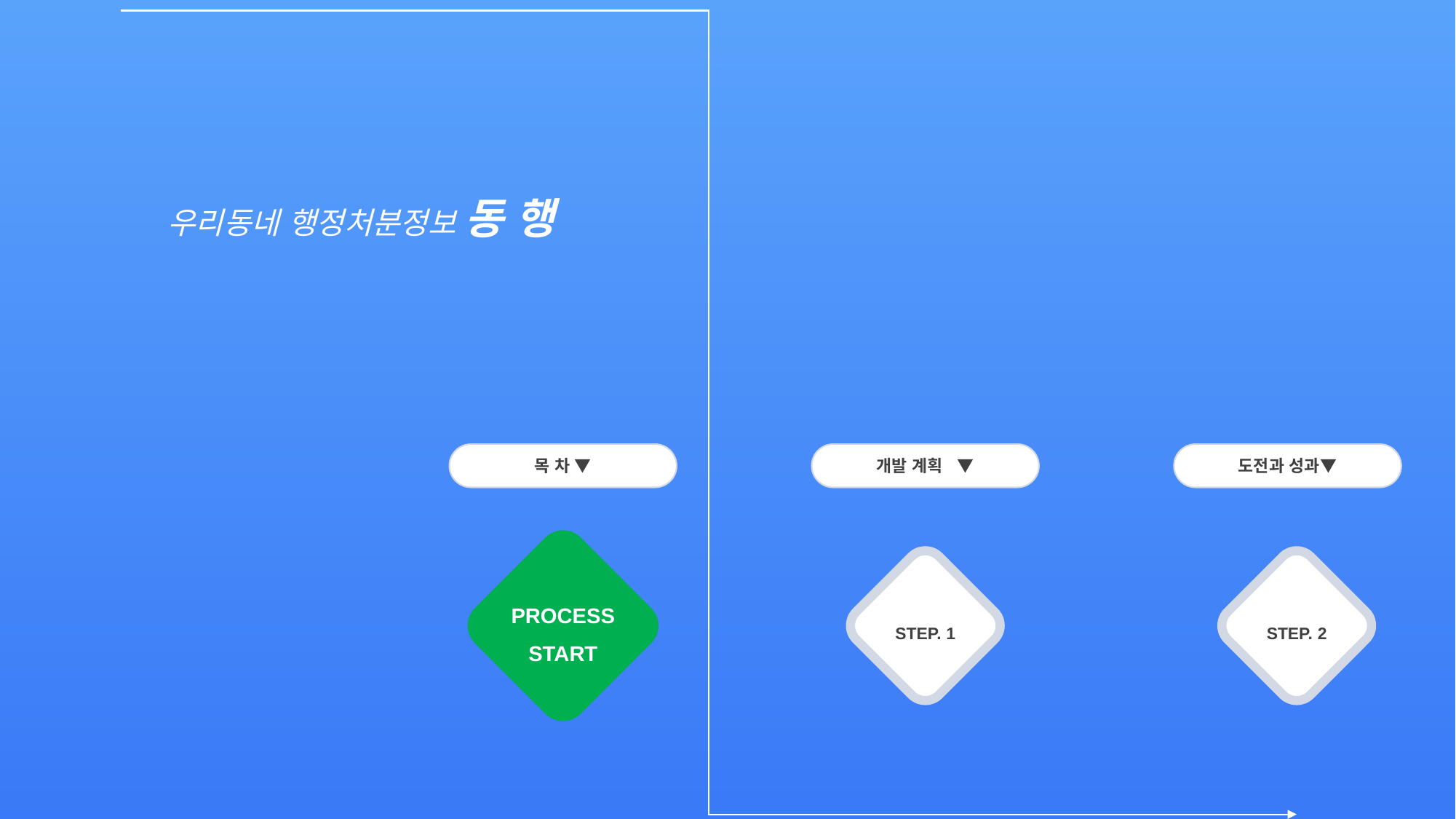

우리동네 행정처분정보 동 행
목 차 ▼
개발 계획   ▼
도전과 성과▼

PROCESS
START
STEP. 1
STEP. 2